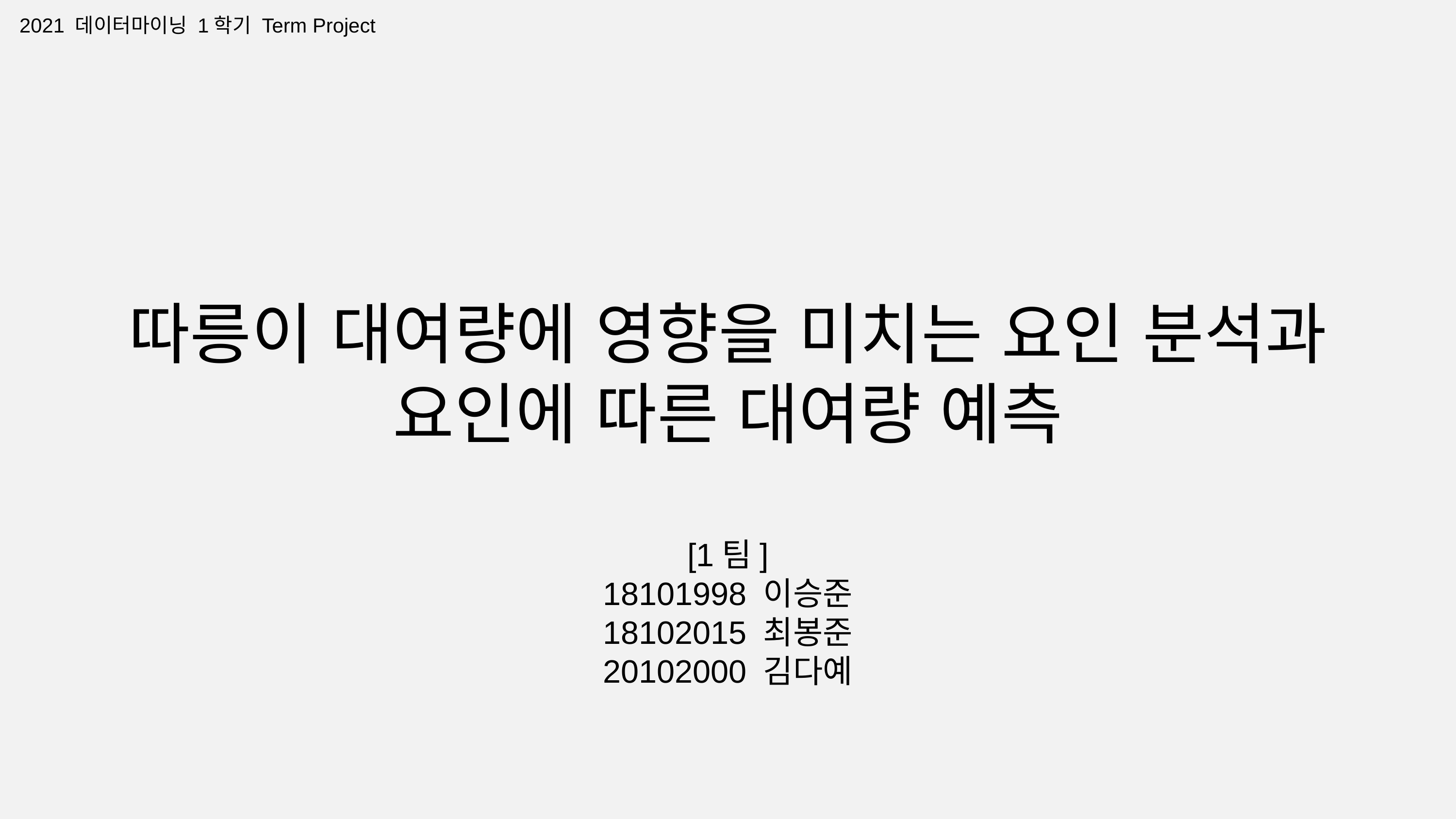

2021 데이터마이닝 1학기 Term Project
따릉이 대여량에 영향을 미치는 요인 분석과
요인에 따른 대여량 예측
[1팀]
18101998 이승준
18102015 최봉준
20102000 김다예